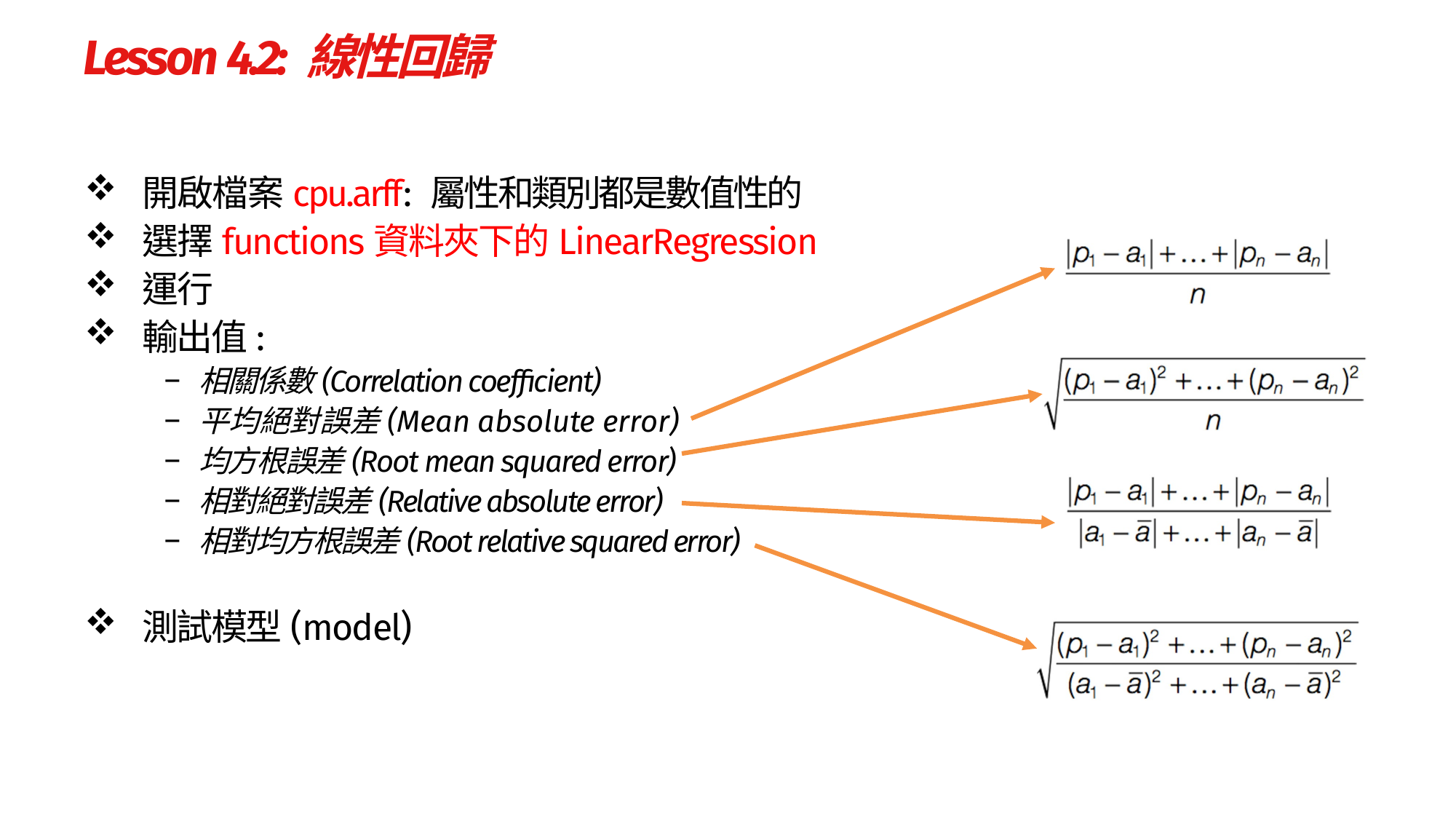

# Lesson 4.2: 線性回歸
開啟檔案cpu.arff: 屬性和類別都是數值性的
選擇functions資料夾下的LinearRegression
運行
輸出值:
相關係數(Correlation coefficient)
平均絕對誤差(Mean absolute error)
均方根誤差(Root mean squared error)
相對絕對誤差(Relative absolute error)
相對均方根誤差(Root relative squared error)

測試模型(model)